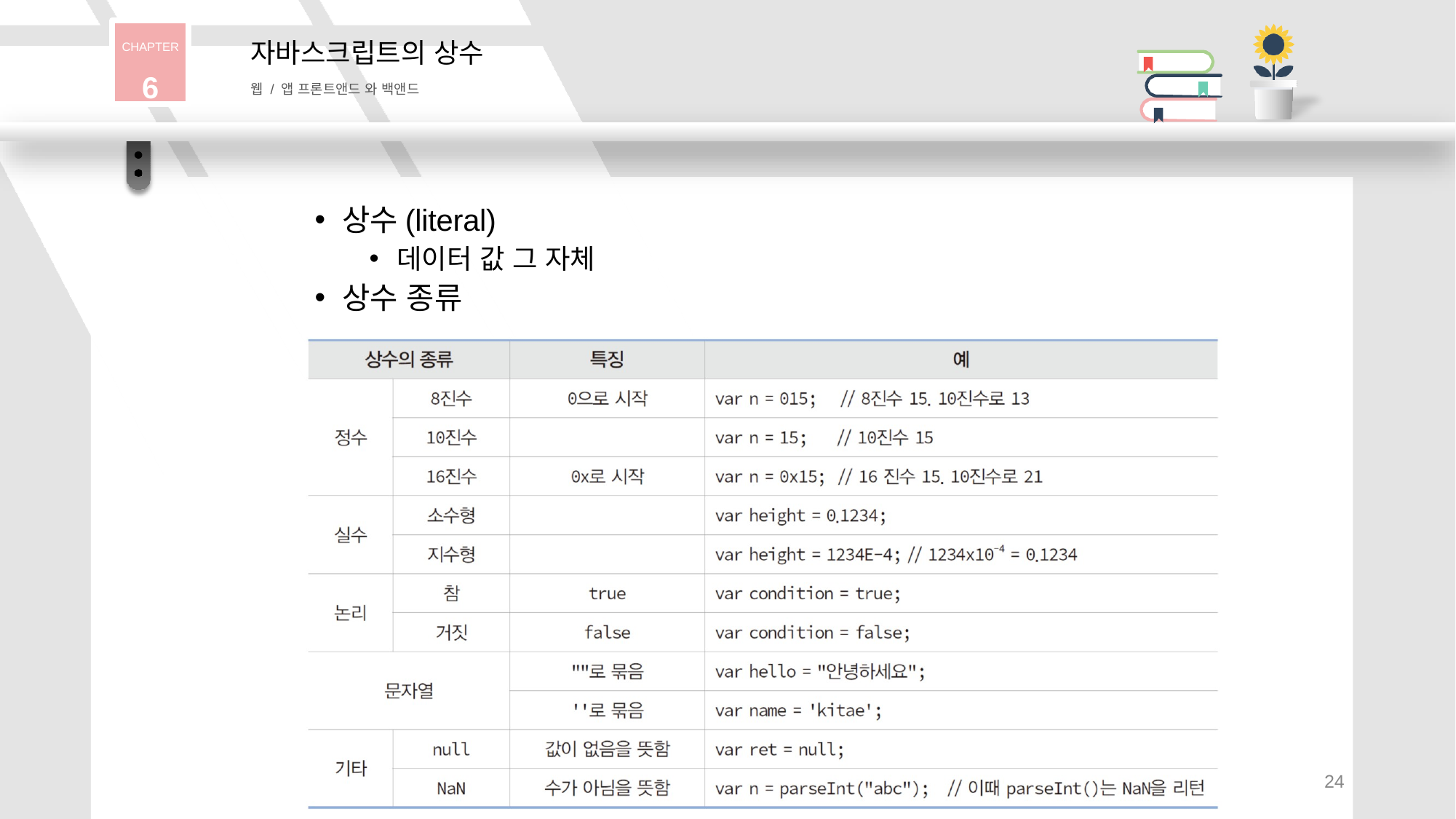

CHAPTER

6

자바스크립트의 상수
웹 / 앱 프론트앤드 와 백앤드

상수(literal)
데이터 값 그 자체
상수 종류

24